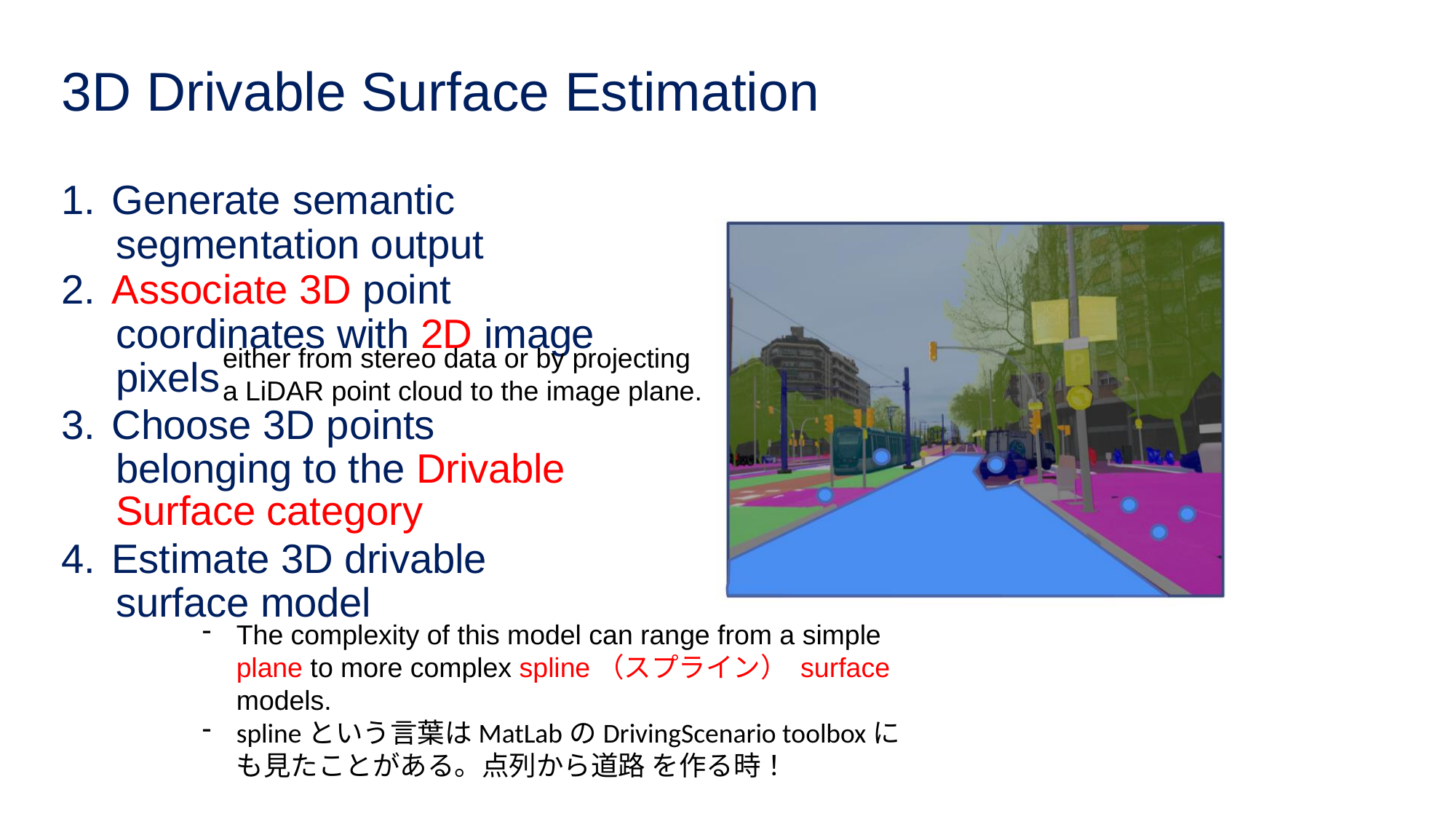

3D Drivable Surface Estimation
1. Generate semantic
segmentation output
2. Associate 3D point
coordinates with 2D image
pixels
3. Choose 3D points
belonging to the Drivable
Surface category
either from stereo data or by projecting a LiDAR point cloud to the image plane.
4. Estimate 3D drivable
surface model
The complexity of this model can range from a simple plane to more complex spline（スプライン） surface models.
splineという⾔葉はMatLabのDrivingScenario toolboxにも⾒たことがある。点列から道路 を作る時！